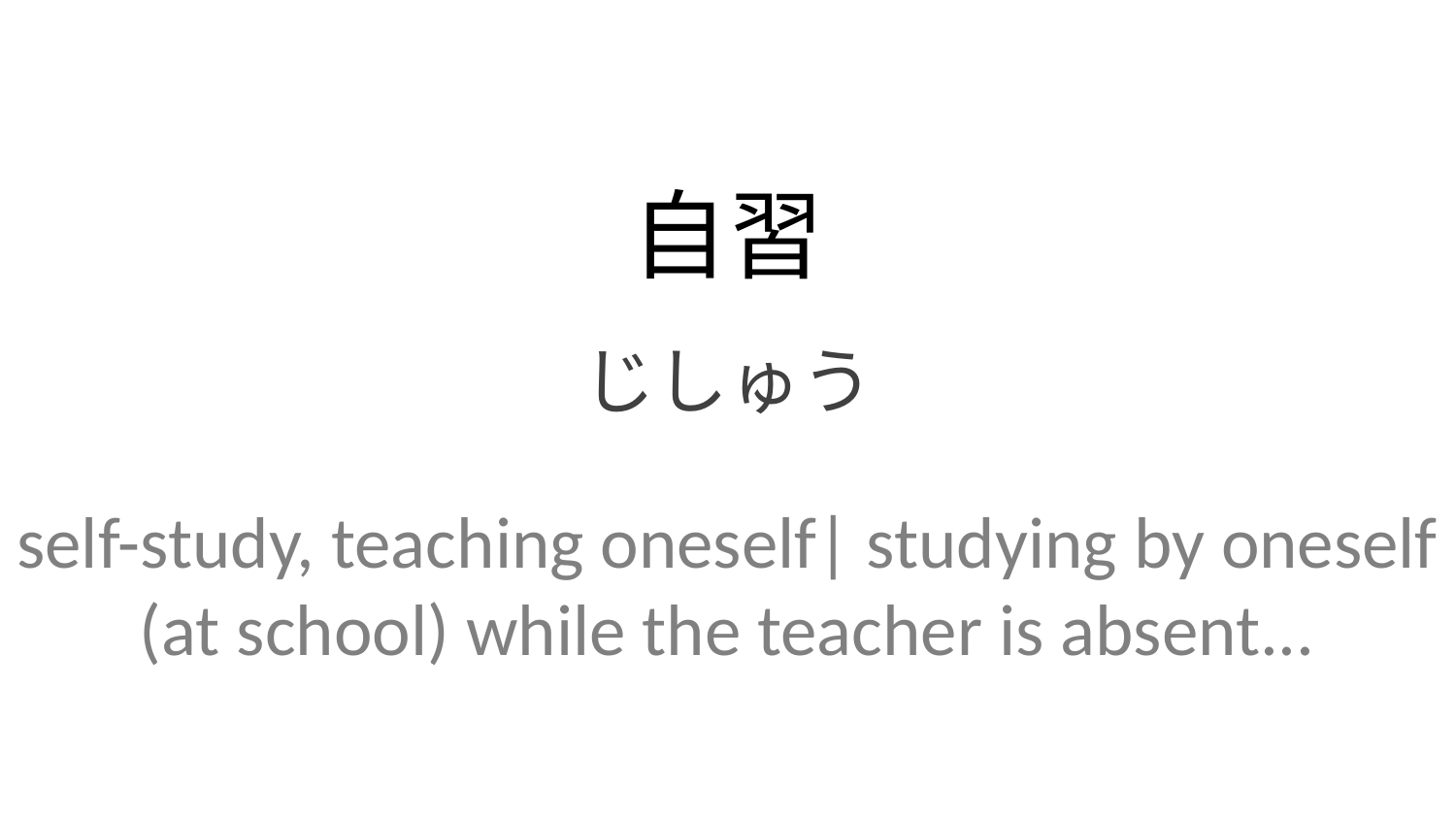

自習

じしゅう
self-study, teaching oneself| studying by oneself (at school) while the teacher is absent...